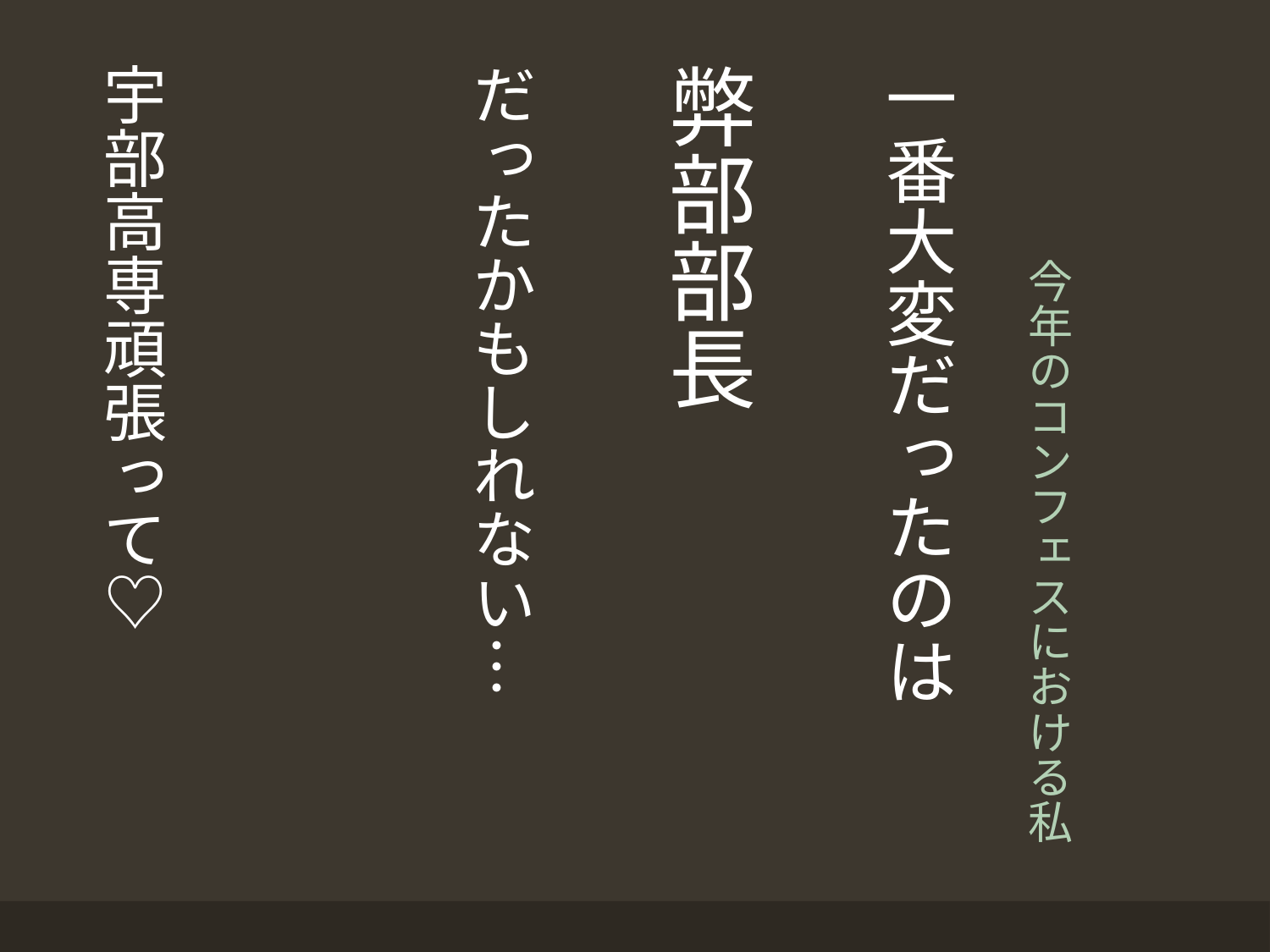

一番大変だったのは

弊部部長

だったかもしれない…

宇部高専頑張って♡
# 今年のコンフェスにおける私